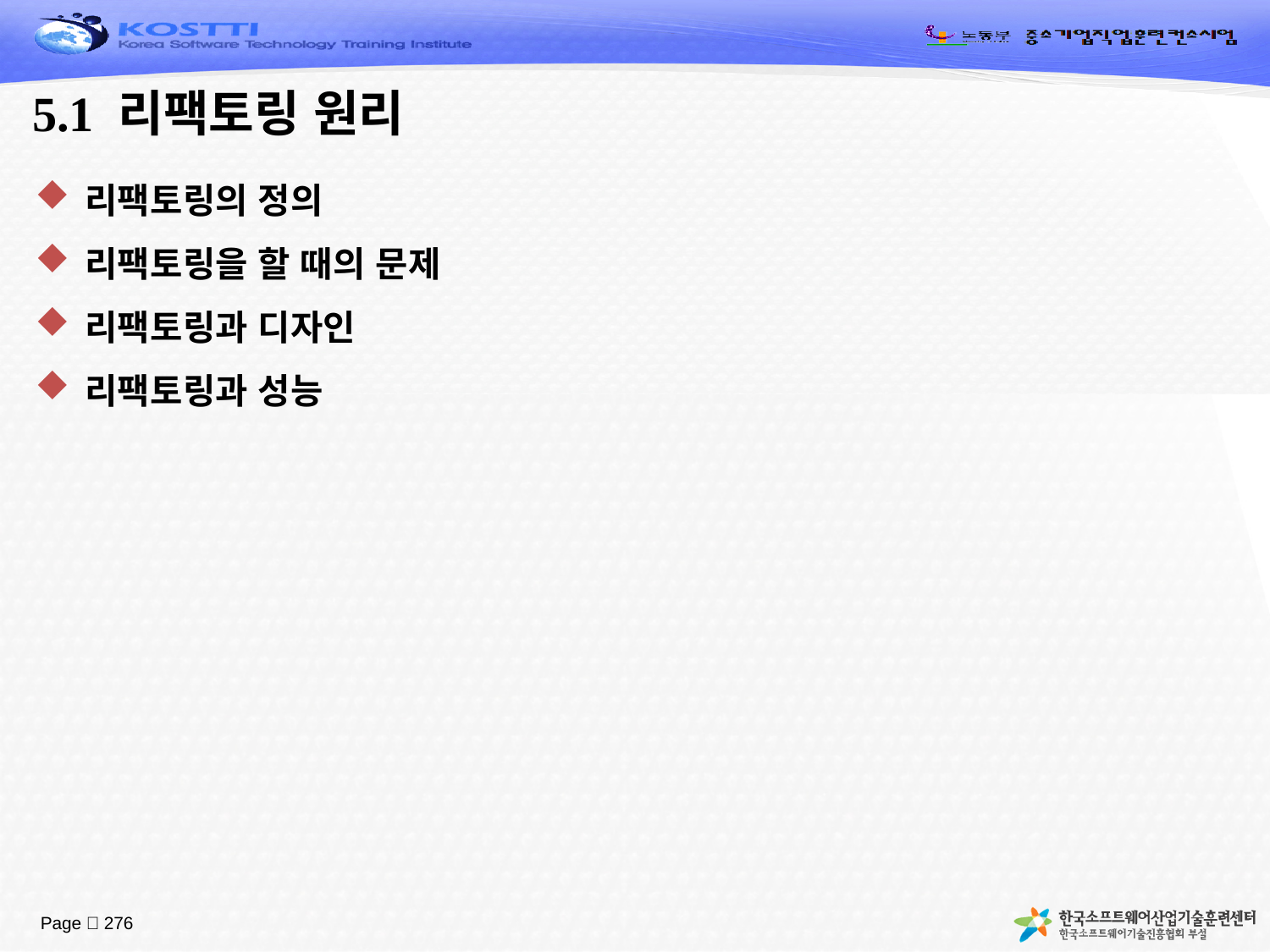

# 5.1 리팩토링 원리
리팩토링의 정의
리팩토링을 할 때의 문제
리팩토링과 디자인
리팩토링과 성능